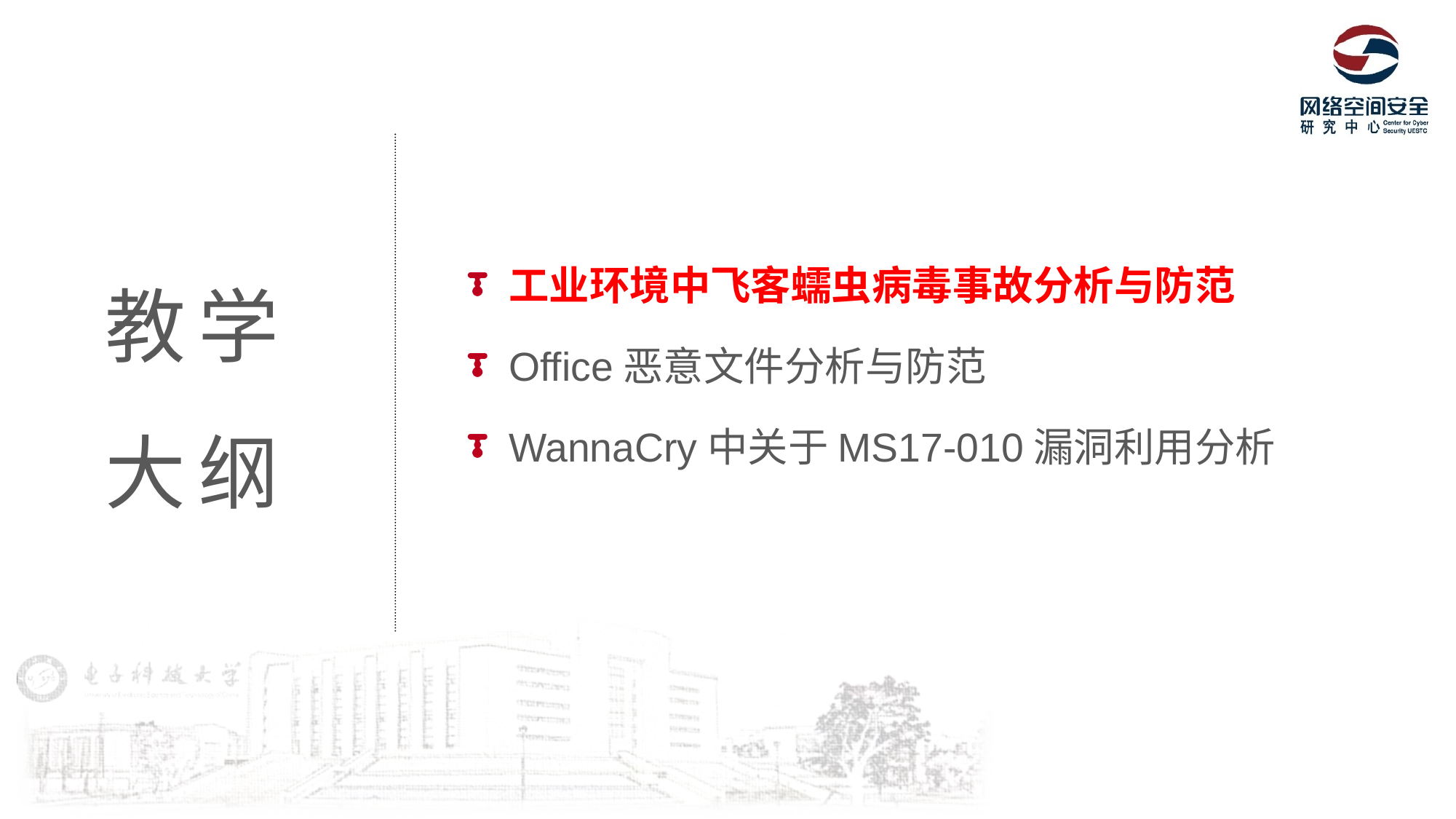

教学大纲
工业环境中飞客蠕虫病毒事故分析与防范
Office恶意文件分析与防范
WannaCry中关于MS17-010漏洞利用分析